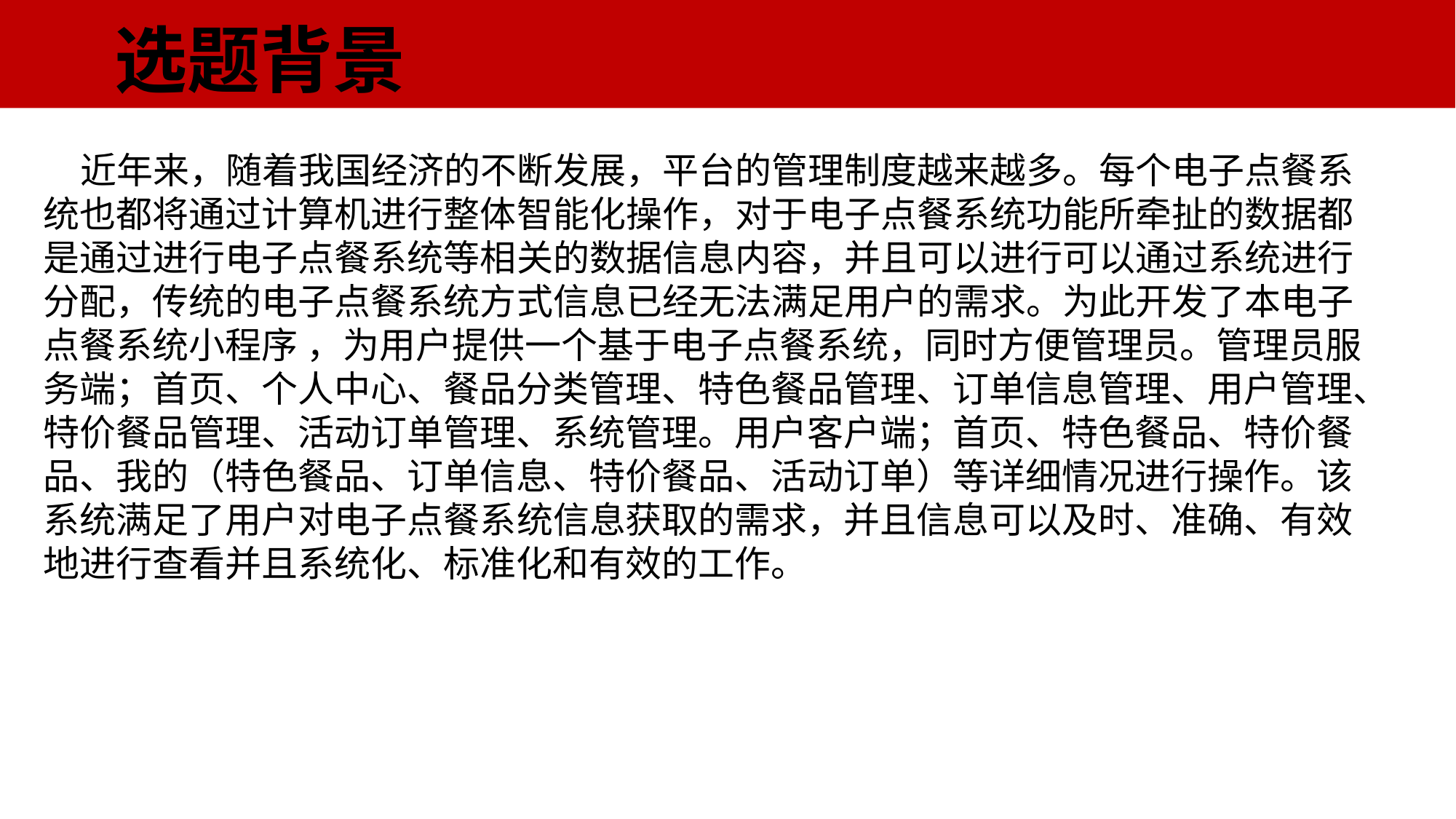

选题背景
近年来，随着我国经济的不断发展，平台的管理制度越来越多。每个电子点餐系统也都将通过计算机进行整体智能化操作，对于电子点餐系统功能所牵扯的数据都是通过进行电子点餐系统等相关的数据信息内容，并且可以进行可以通过系统进行分配，传统的电子点餐系统方式信息已经无法满足用户的需求。为此开发了本电子点餐系统小程序 ，为用户提供一个基于电子点餐系统，同时方便管理员。管理员服务端；首页、个人中心、餐品分类管理、特色餐品管理、订单信息管理、用户管理、特价餐品管理、活动订单管理、系统管理。用户客户端；首页、特色餐品、特价餐品、我的（特色餐品、订单信息、特价餐品、活动订单）等详细情况进行操作。该系统满足了用户对电子点餐系统信息获取的需求，并且信息可以及时、准确、有效地进行查看并且系统化、标准化和有效的工作。